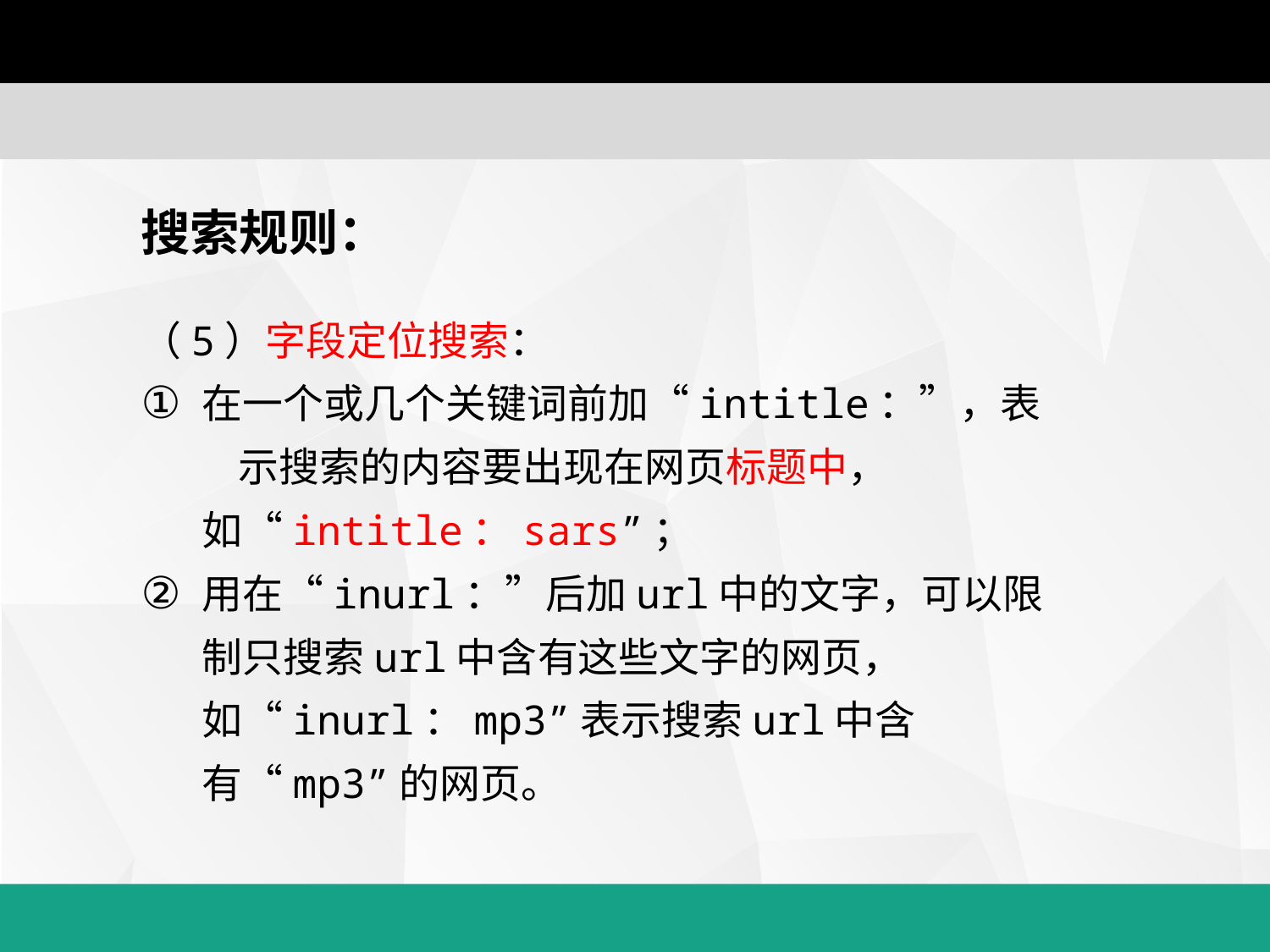

搜索规则：
（5）字段定位搜索：
在一个或几个关键词前加“intitle：”，表     示搜索的内容要出现在网页标题中，如“intitle：sars”；
用在“inurl：”后加url中的文字，可以限制只搜索url中含有这些文字的网页，如“inurl：mp3”表示搜索url中含有“mp3”的网页。